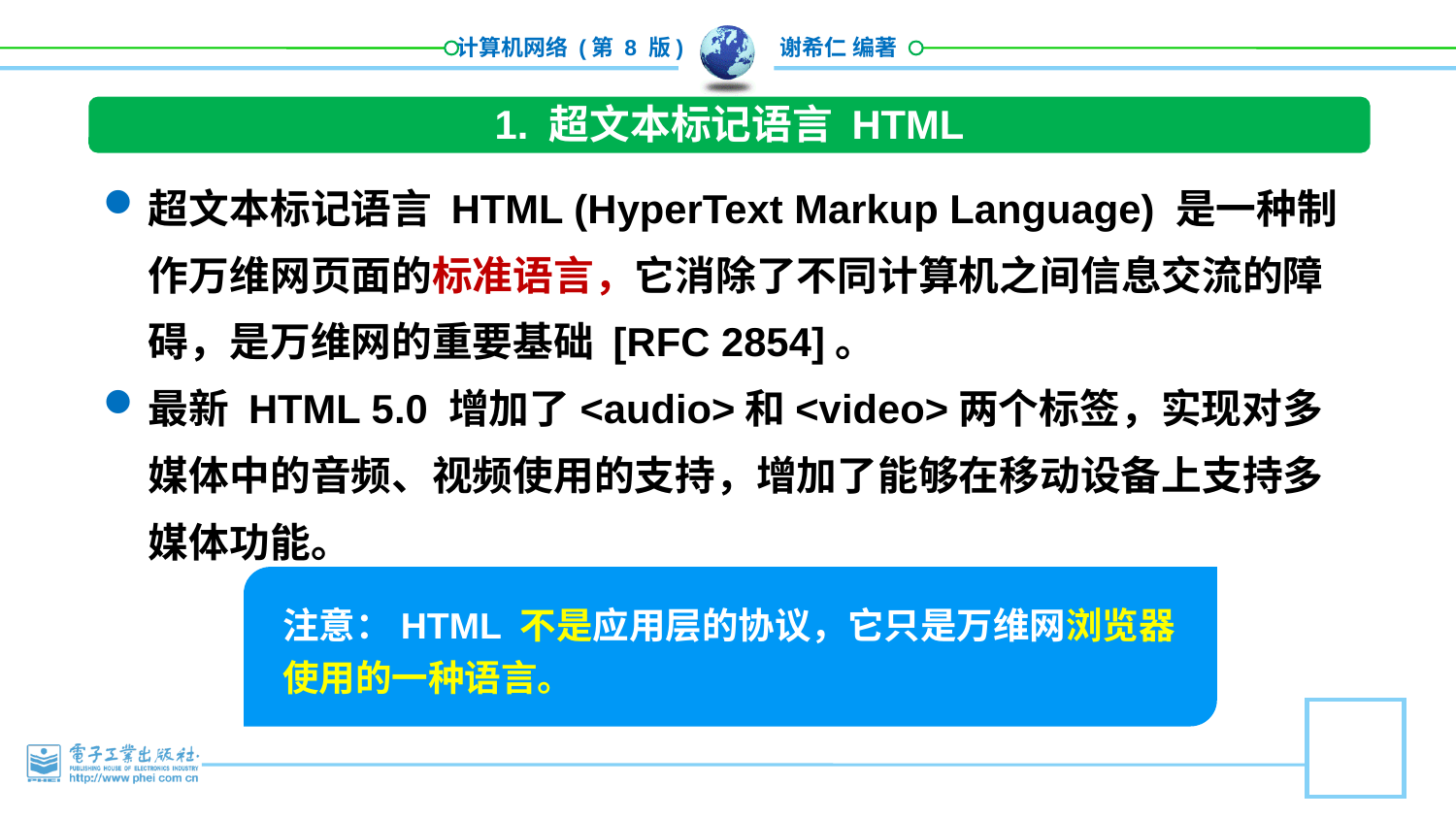

1. 超文本标记语言 HTML

超文本标记语言 HTML (HyperText Markup Language) 是一种制作万维网页面的标准语言，它消除了不同计算机之间信息交流的障碍，是万维网的重要基础 [RFC 2854]。
最新 HTML 5.0 增加了<audio>和<video>两个标签，实现对多媒体中的音频、视频使用的支持，增加了能够在移动设备上支持多媒体功能。

注意：HTML 不是应用层的协议，它只是万维网浏览器使用的一种语言。